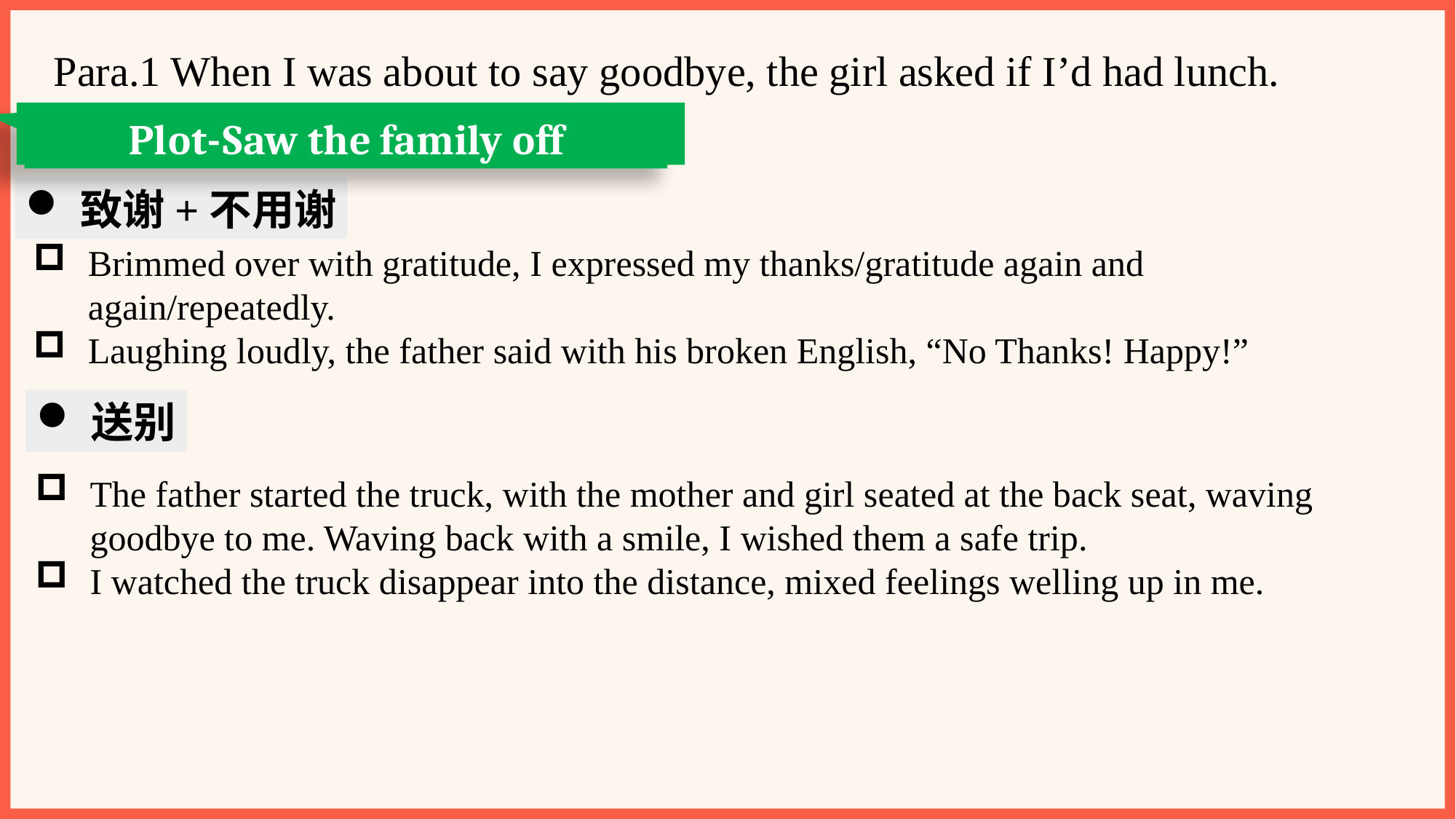

Para.1 When I was about to say goodbye, the girl asked if I’d had lunch.

Plot-Saw the family off
致谢+不用谢
Brimmed over with gratitude, I expressed my thanks/gratitude again and again/repeatedly.
Laughing loudly, the father said with his broken English, “No Thanks! Happy!”
送别
The father started the truck, with the mother and girl seated at the back seat, waving goodbye to me. Waving back with a smile, I wished them a safe trip.
I watched the truck disappear into the distance, mixed feelings welling up in me.